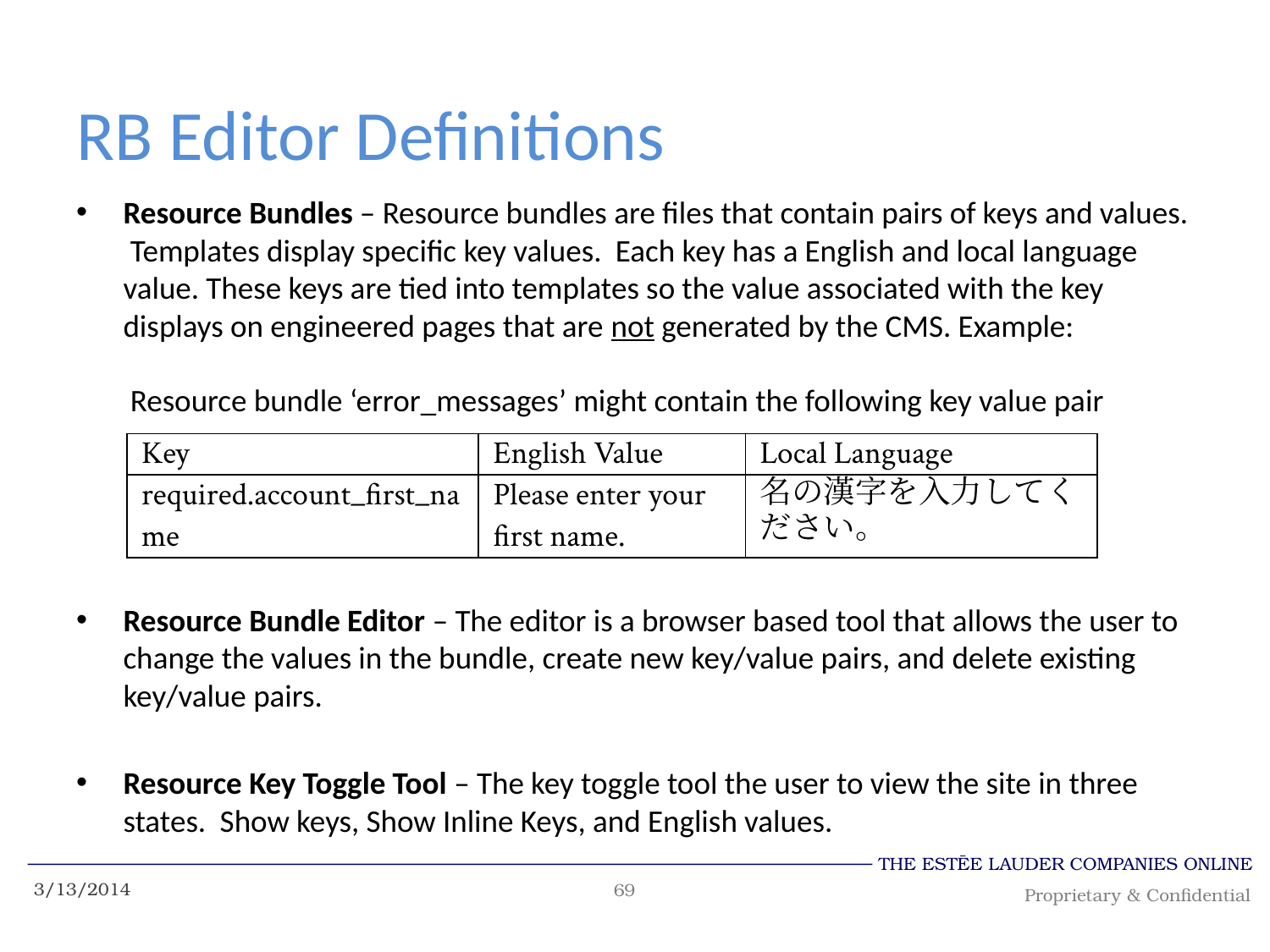

# RB Editor Definitions
Resource Bundles – Resource bundles are files that contain pairs of keys and values.  Templates display specific key values.  Each key has a English and local language value. These keys are tied into templates so the value associated with the key displays on engineered pages that are not generated by the CMS. Example:
 Resource bundle ‘error_messages’ might contain the following key value pair

Resource Bundle Editor – The editor is a browser based tool that allows the user to change the values in the bundle, create new key/value pairs, and delete existing key/value pairs.

Resource Key Toggle Tool – The key toggle tool the user to view the site in three states.  Show keys, Show Inline Keys, and English values.

| Key | English Value | Local Language |
| --- | --- | --- |
| required.account\_first\_name | Please enter your first name. | 名の漢字を入力してください。 |
3/13/2014